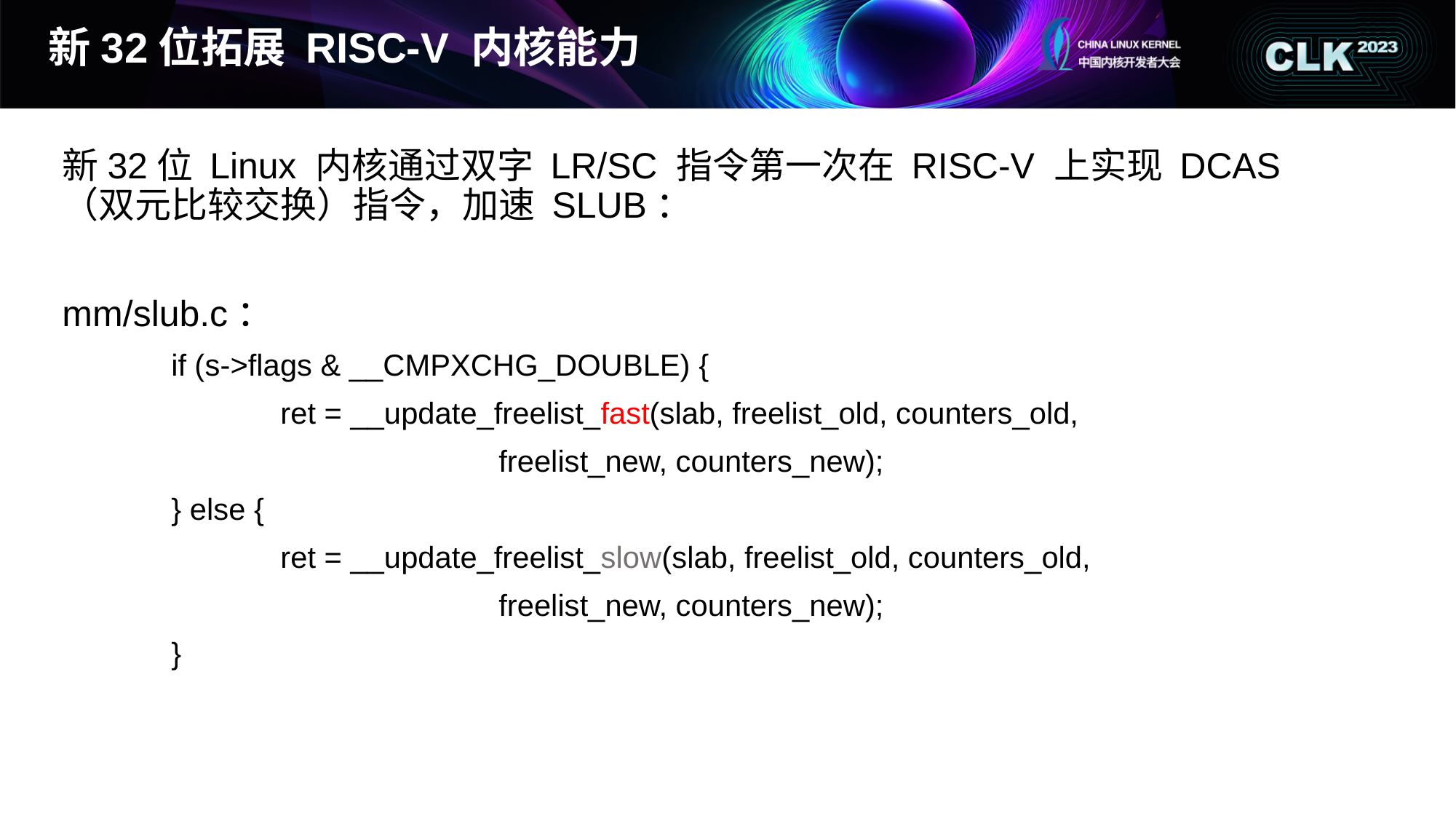

# 新32位拓展 RISC-V 内核能力
新32位 Linux 内核通过双字 LR/SC 指令第一次在 RISC-V 上实现 DCAS（双元比较交换）指令，加速 SLUB：

mm/slub.c：
	if (s->flags & __CMPXCHG_DOUBLE) {
		ret = __update_freelist_fast(slab, freelist_old, counters_old,
				freelist_new, counters_new);
	} else {
		ret = __update_freelist_slow(slab, freelist_old, counters_old,
				freelist_new, counters_new);
	}